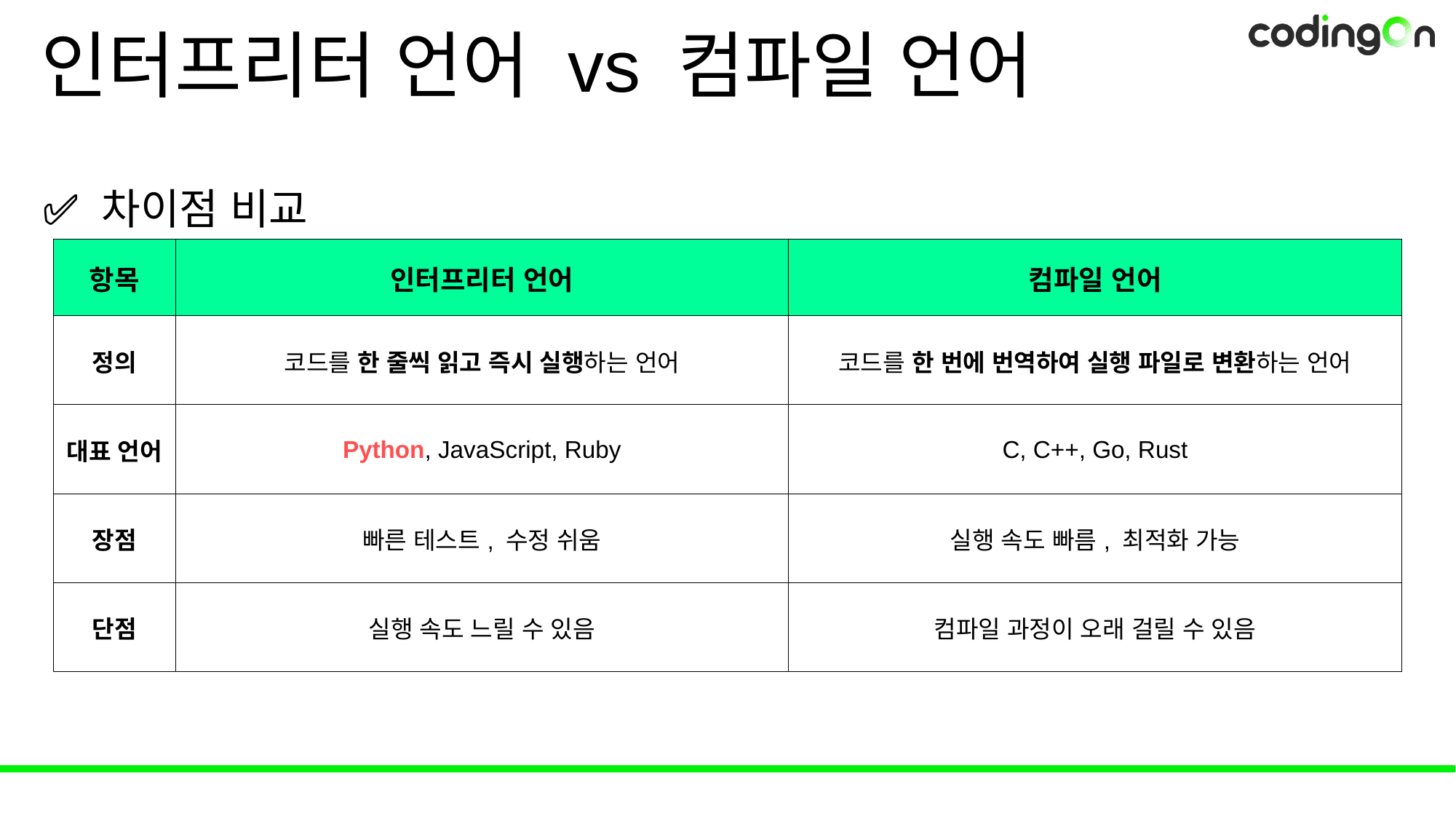

# 인터프리터 언어 vs 컴파일 언어
✅ 차이점 비교
| 항목 | 인터프리터 언어 | 컴파일 언어 |
| --- | --- | --- |
| 정의 | 코드를 한 줄씩 읽고 즉시 실행하는 언어 | 코드를 한 번에 번역하여 실행 파일로 변환하는 언어 |
| 대표 언어 | Python, JavaScript, Ruby | C, C++, Go, Rust |
| 장점 | 빠른 테스트, 수정 쉬움 | 실행 속도 빠름, 최적화 가능 |
| 단점 | 실행 속도 느릴 수 있음 | 컴파일 과정이 오래 걸릴 수 있음 |